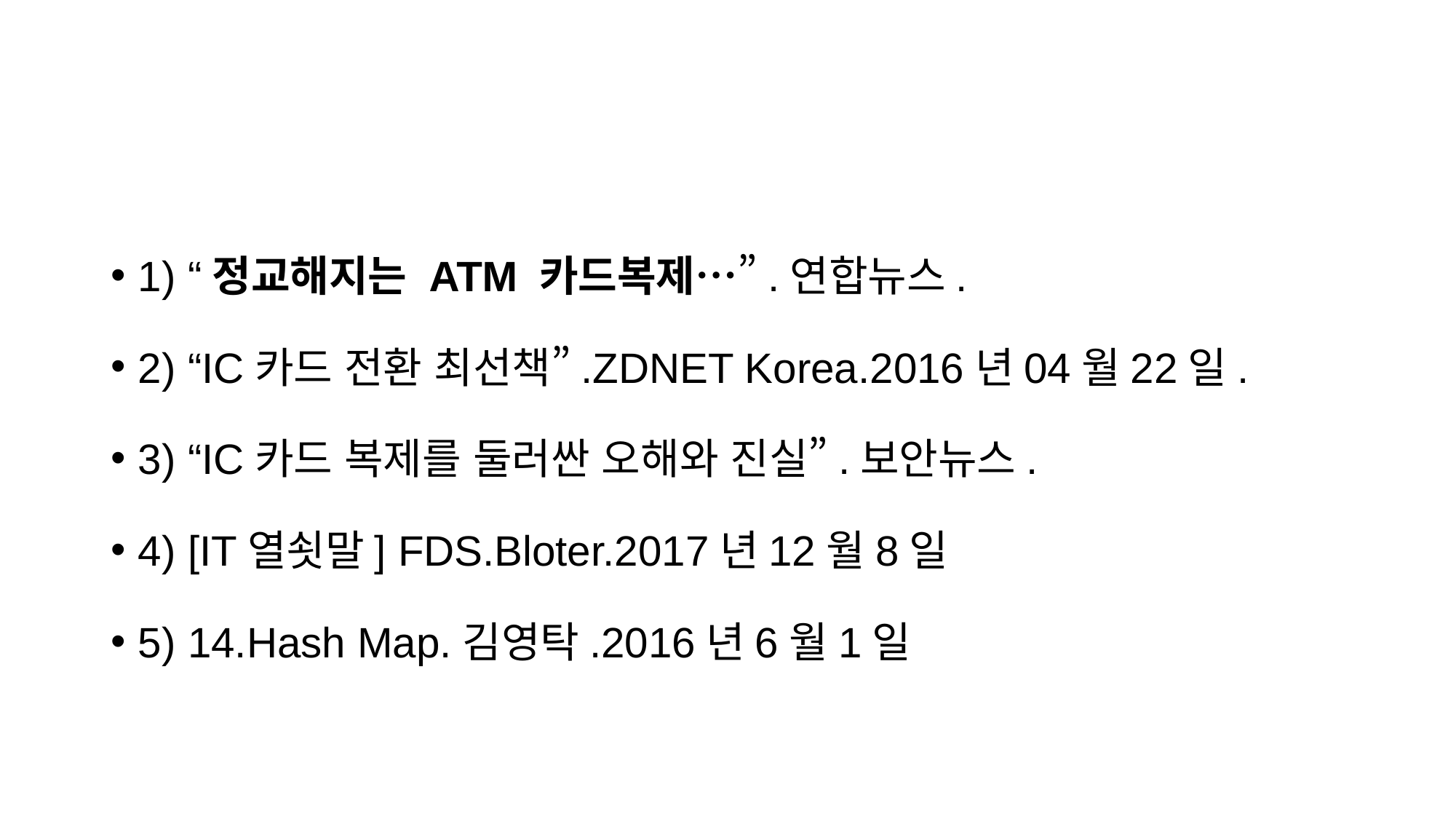

#
1) “정교해지는 ATM 카드복제…”.연합뉴스.
2) “IC카드 전환 최선책”.ZDNET Korea.2016년04월22일.
3) “IC카드 복제를 둘러싼 오해와 진실”.보안뉴스.
4) [IT열쇳말] FDS.Bloter.2017년12월8일
5) 14.Hash Map.김영탁.2016년6월1일